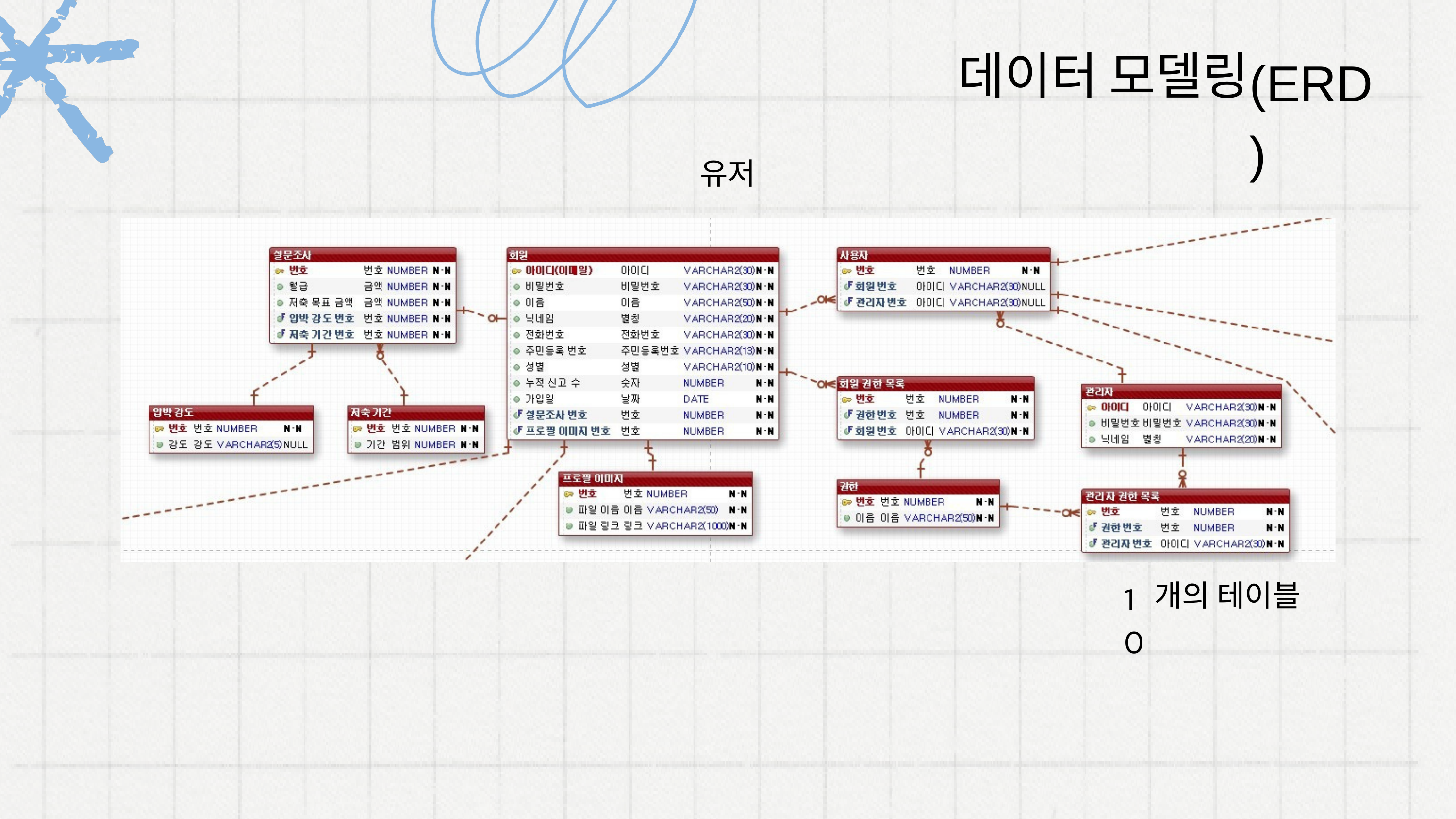

데이터 모델링
(ERD)
유저

개의 테이블
10